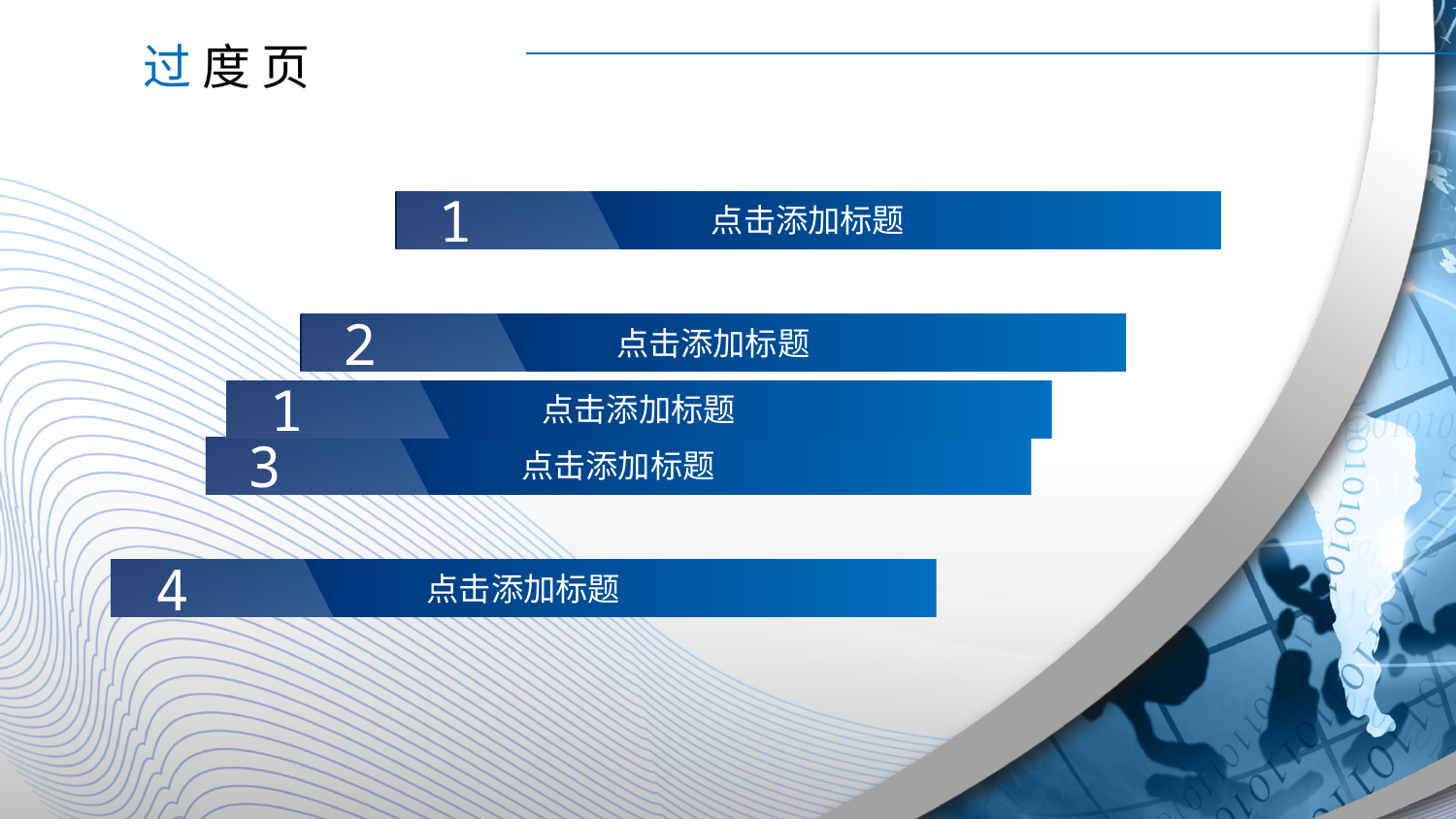

过 度 页
1

点击添加标题
2

点击添加标题
1

点击添加标题
3

点击添加标题
4

点击添加标题